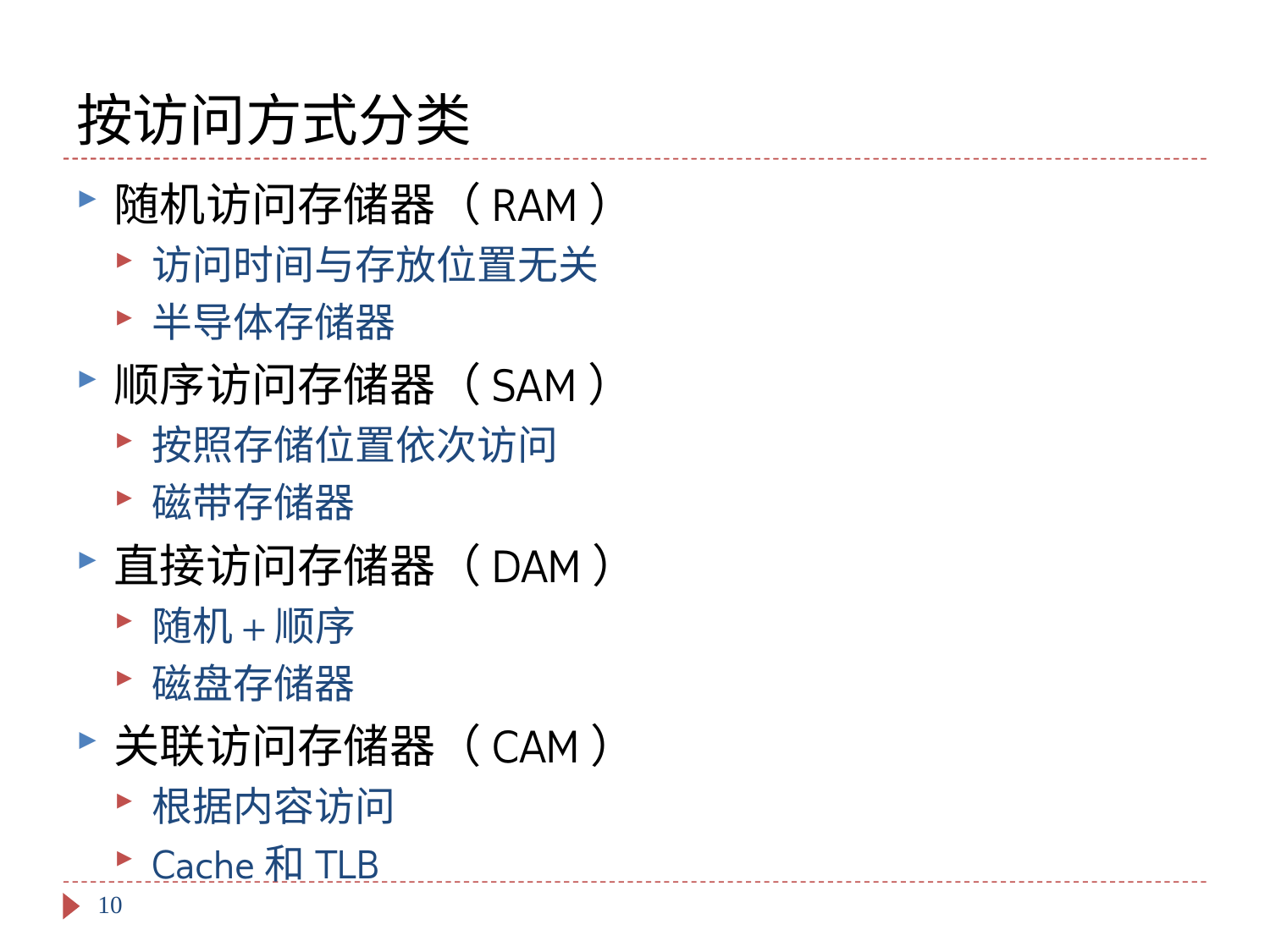

# 按访问方式分类
随机访问存储器（RAM）
访问时间与存放位置无关
半导体存储器
顺序访问存储器（SAM）
按照存储位置依次访问
磁带存储器
直接访问存储器（DAM）
随机+顺序
磁盘存储器
关联访问存储器（CAM）
根据内容访问
Cache和TLB

10